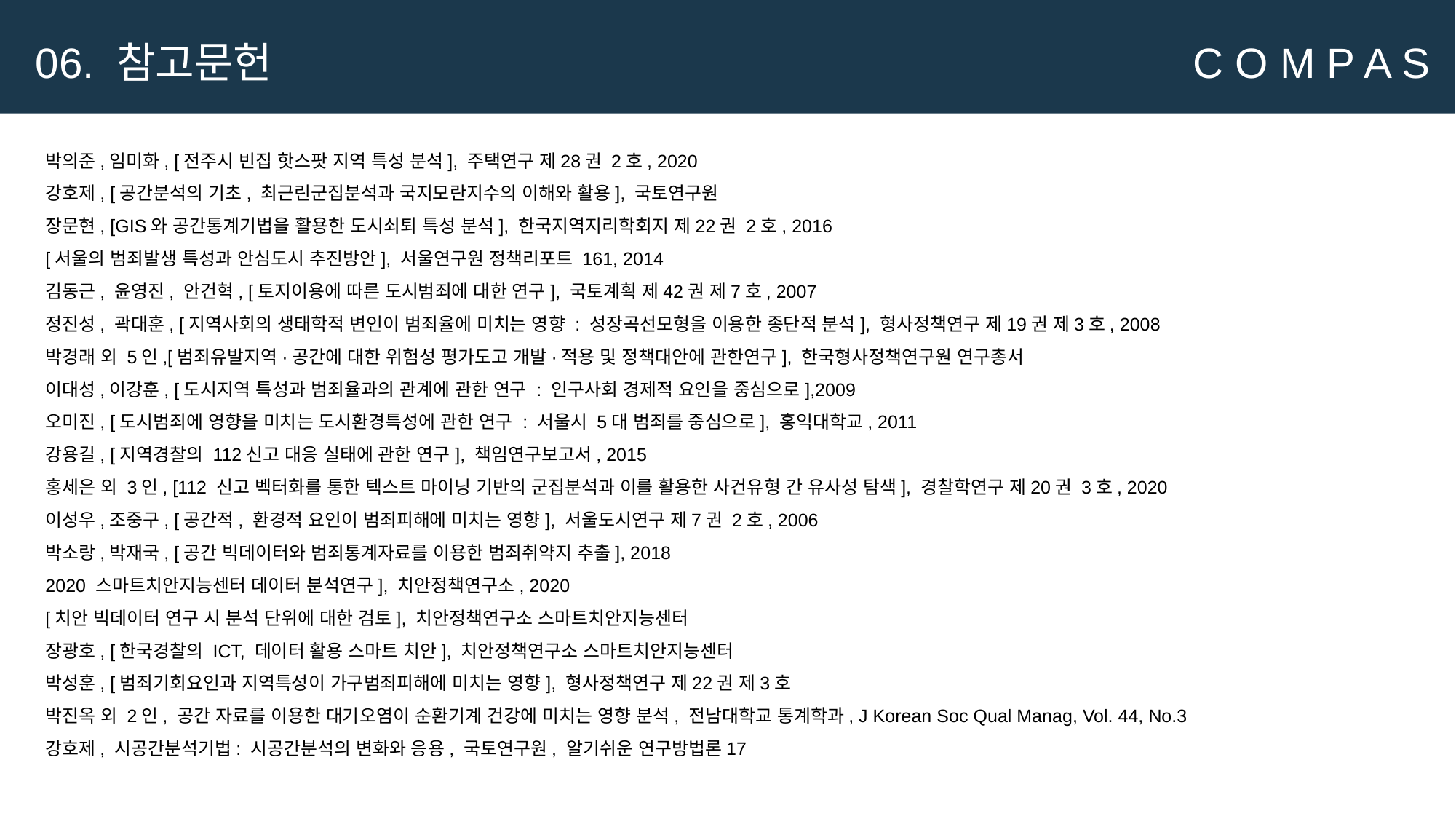

C O M P A S
06. 참고문헌
박의준,임미화, [전주시 빈집 핫스팟 지역 특성 분석], 주택연구 제28권 2호, 2020
강호제, [공간분석의 기초, 최근린군집분석과 국지모란지수의 이해와 활용], 국토연구원
장문현, [GIS와 공간통계기법을 활용한 도시쇠퇴 특성 분석], 한국지역지리학회지 제22권 2호, 2016
[서울의 범죄발생 특성과 안심도시 추진방안], 서울연구원 정책리포트 161, 2014
김동근, 윤영진, 안건혁, [토지이용에 따른 도시범죄에 대한 연구], 국토계획 제42권 제7호, 2007
정진성, 곽대훈, [지역사회의 생태학적 변인이 범죄율에 미치는 영향 : 성장곡선모형을 이용한 종단적 분석], 형사정책연구 제19권 제3호, 2008
박경래 외 5인,[범죄유발지역·공간에 대한 위험성 평가도고 개발·적용 및 정책대안에 관한연구], 한국형사정책연구원 연구총서
이대성,이강훈, [도시지역 특성과 범죄율과의 관계에 관한 연구 : 인구사회 경제적 요인을 중심으로],2009
오미진, [도시범죄에 영향을 미치는 도시환경특성에 관한 연구 : 서울시 5대 범죄를 중심으로], 홍익대학교, 2011
강용길, [지역경찰의 112신고 대응 실태에 관한 연구], 책임연구보고서, 2015
홍세은 외 3인, [112 신고 벡터화를 통한 텍스트 마이닝 기반의 군집분석과 이를 활용한 사건유형 간 유사성 탐색], 경찰학연구 제20권 3호, 2020
이성우,조중구, [공간적, 환경적 요인이 범죄피해에 미치는 영향], 서울도시연구 제7권 2호, 2006
박소랑,박재국, [공간 빅데이터와 범죄통계자료를 이용한 범죄취약지 추출], 2018
2020 스마트치안지능센터 데이터 분석연구], 치안정책연구소, 2020
[치안 빅데이터 연구 시 분석 단위에 대한 검토], 치안정책연구소 스마트치안지능센터
장광호, [한국경찰의 ICT, 데이터 활용 스마트 치안], 치안정책연구소 스마트치안지능센터
박성훈, [범죄기회요인과 지역특성이 가구범죄피해에 미치는 영향], 형사정책연구 제22권 제3호
박진옥 외 2인, 공간 자료를 이용한 대기오염이 순환기계 건강에 미치는 영향 분석, 전남대학교 통계학과, J Korean Soc Qual Manag, Vol. 44, No.3
강호제, 시공간분석기법: 시공간분석의 변화와 응용, 국토연구원, 알기쉬운 연구방법론17